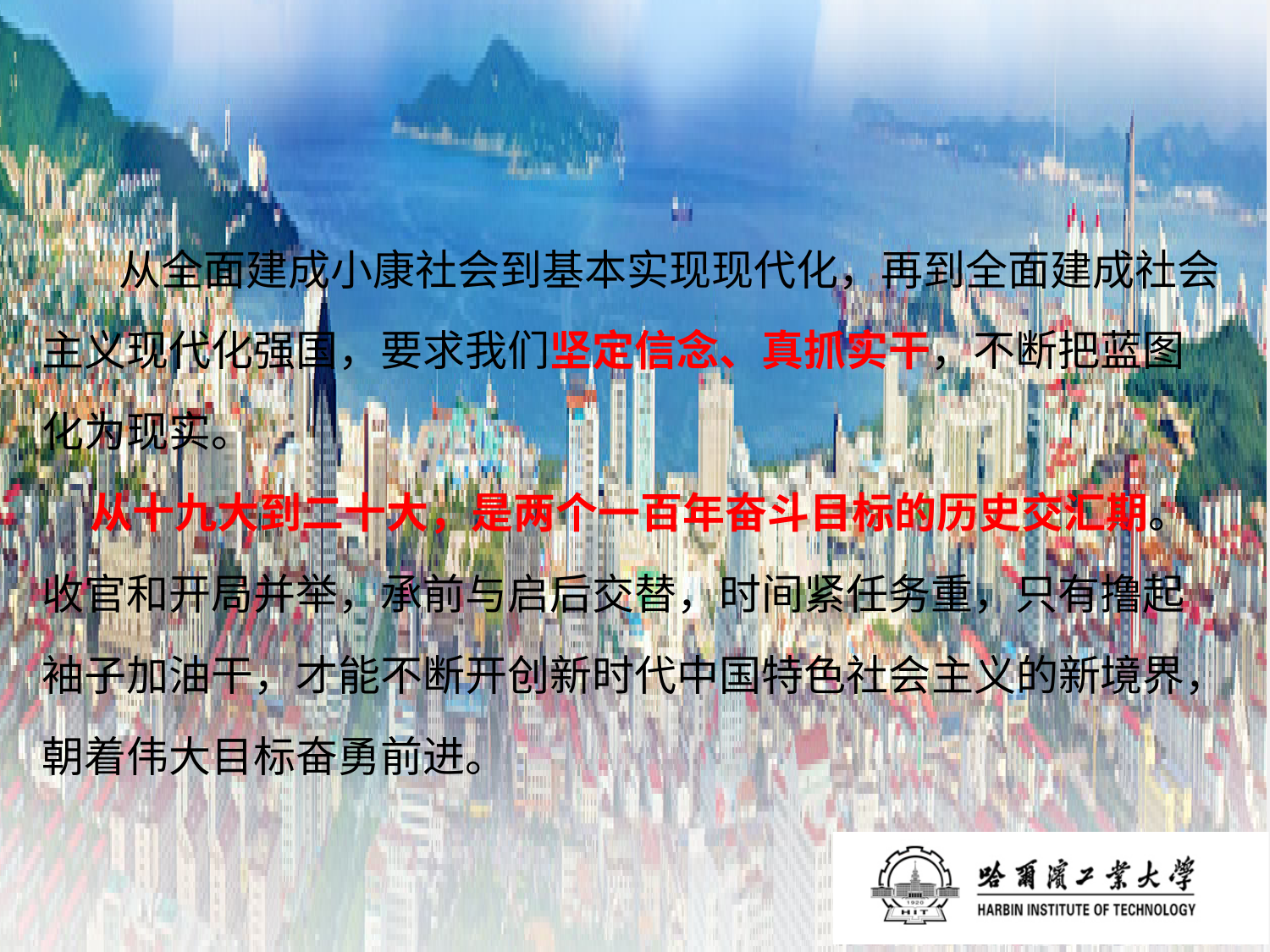

从全面建成小康社会到基本实现现代化，再到全面建成社会主义现代化强国，要求我们坚定信念、真抓实干，不断把蓝图化为现实。
    从十九大到二十大，是两个一百年奋斗目标的历史交汇期。收官和开局并举，承前与启后交替，时间紧任务重，只有撸起袖子加油干，才能不断开创新时代中国特色社会主义的新境界，朝着伟大目标奋勇前进。